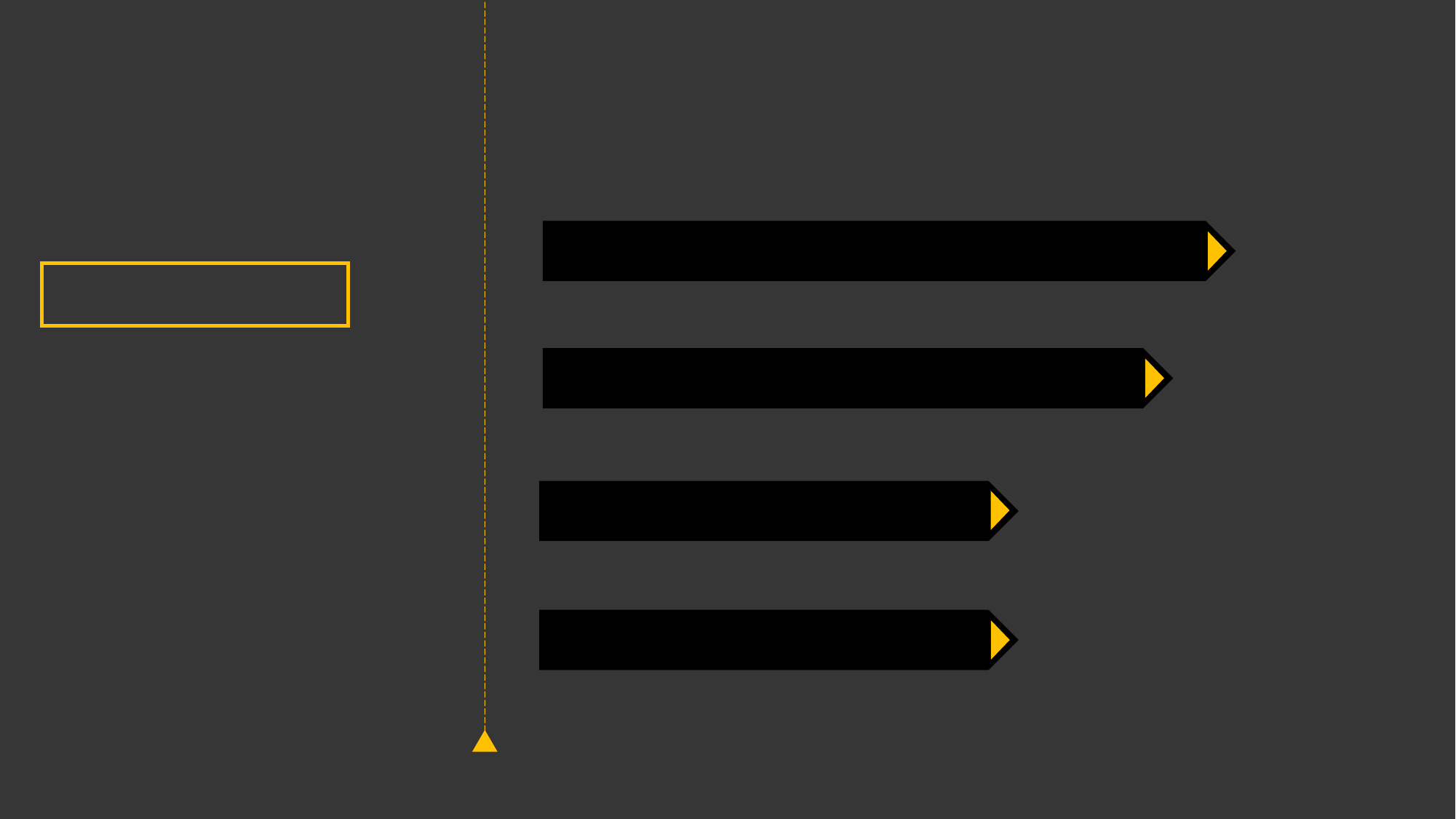

클래스 다이어그램

UI 흐름

시퀀스 다이어그램

INDEX

QnA